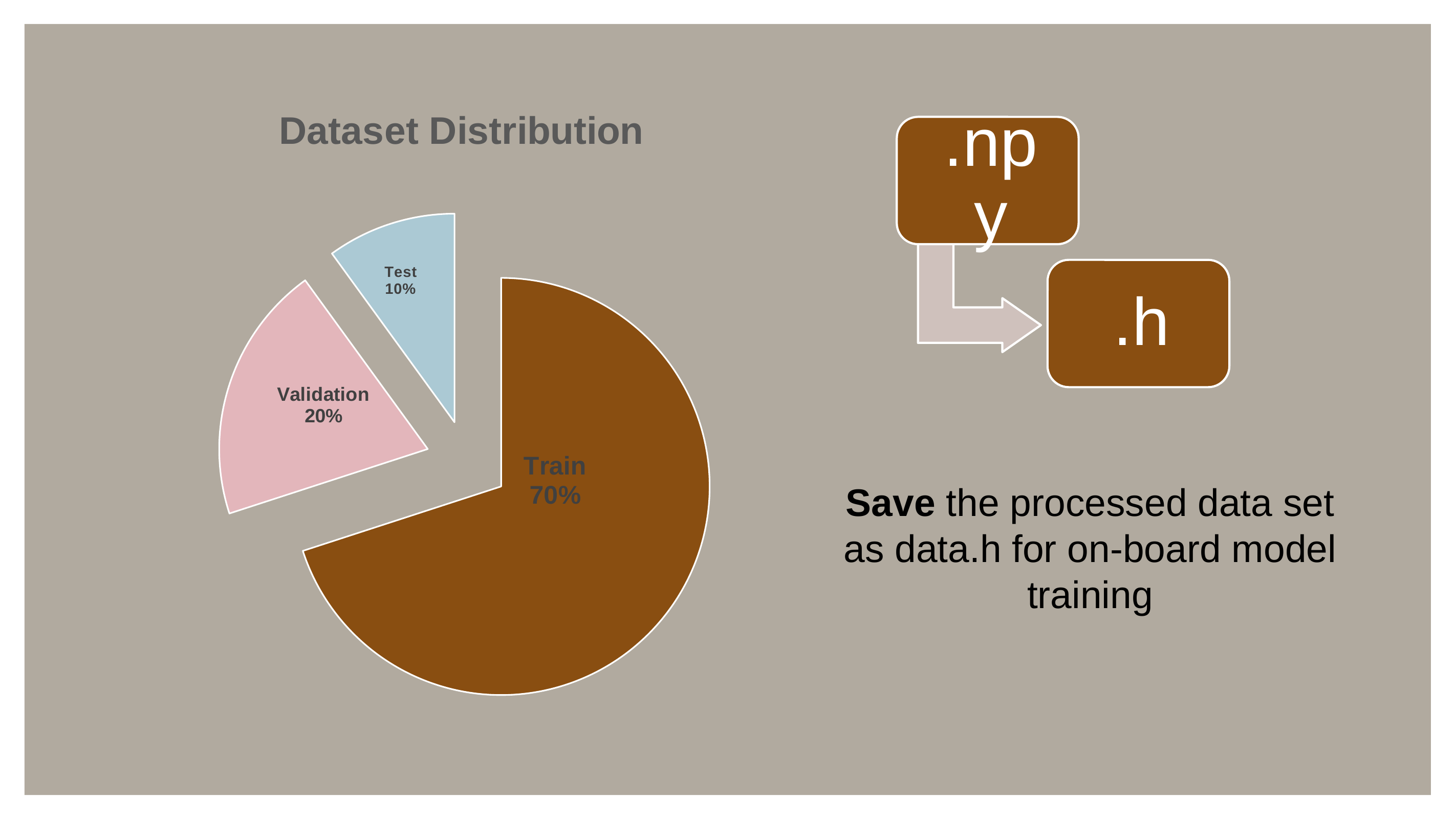

### Chart: Dataset Distribution

| Category | 销售额 |
|---|---|
| Train | 7.0 |
| Validation | 2.0 |
| Test | 1.0 |
.npy
.h
Save the processed data set as data.h for on-board model training